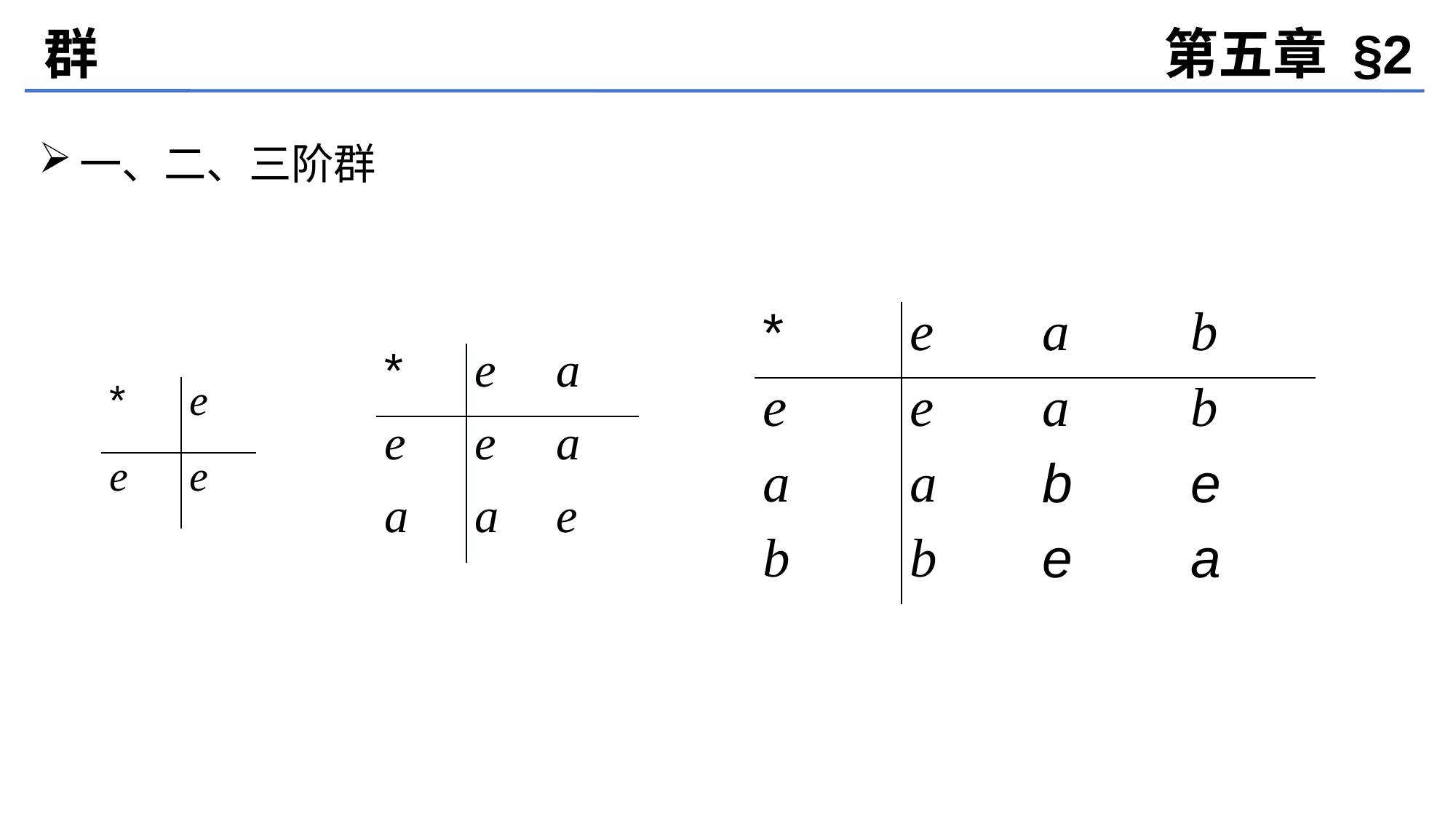

群
第五章 §2
一、二、三阶群

| \* | e | a | b |
| --- | --- | --- | --- |
| e | e | a | b |
| a | a | b | e |
| b | b | e | a |
| \* | e | a |
| --- | --- | --- |
| e | e | a |
| a | a | e |
| \* | e |
| --- | --- |
| e | e |